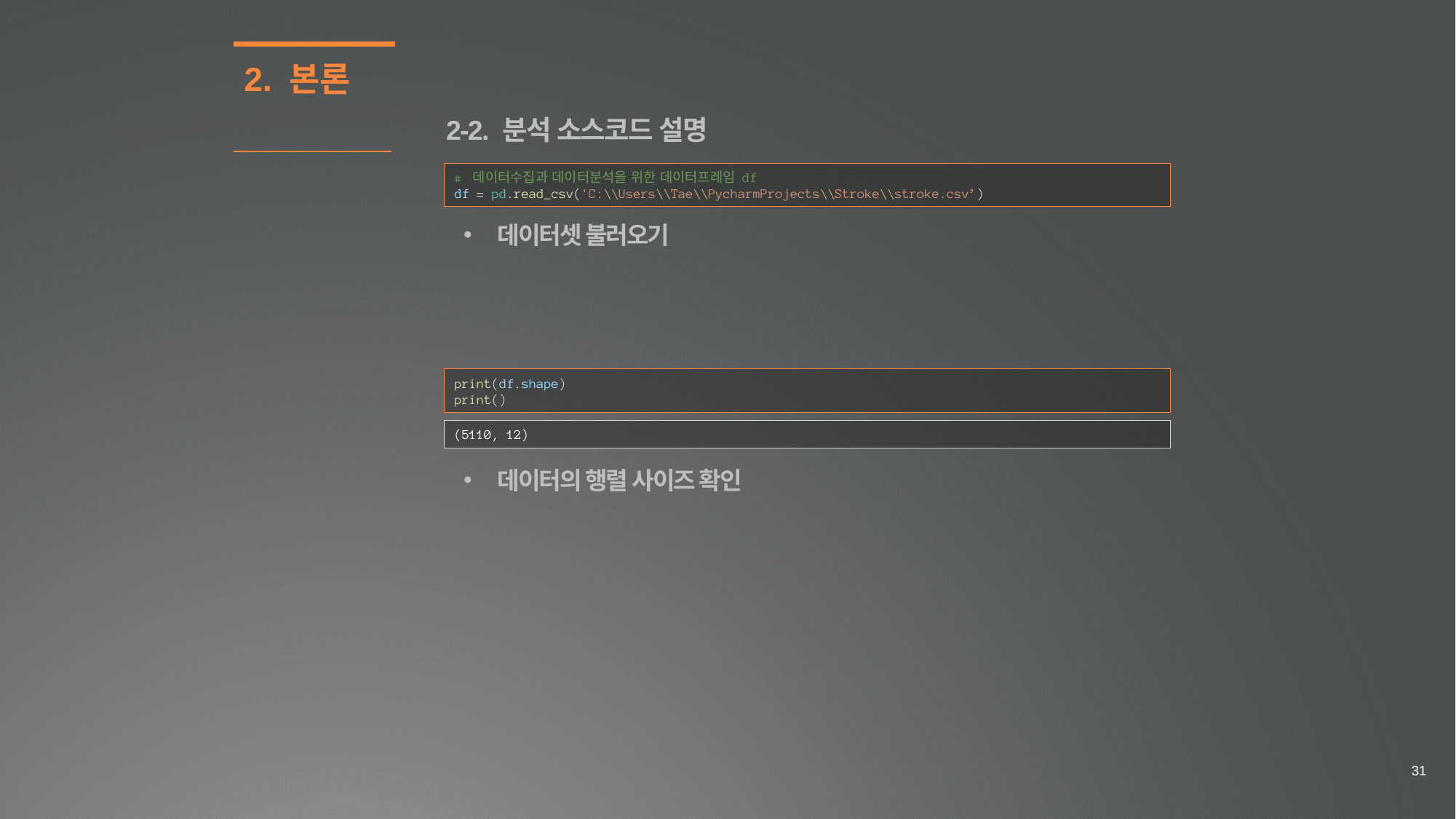

2. 본론
2-2. 분석 소스코드 설명
# 데이터수집과 데이터분석을 위한 데이터프레임 df
df = pd.read_csv('C:\\Users\\Tae\\PycharmProjects\\Stroke\\stroke.csv’)
데이터셋 불러오기
print(df.shape)
print()
(5110, 12)
데이터의 행렬 사이즈 확인